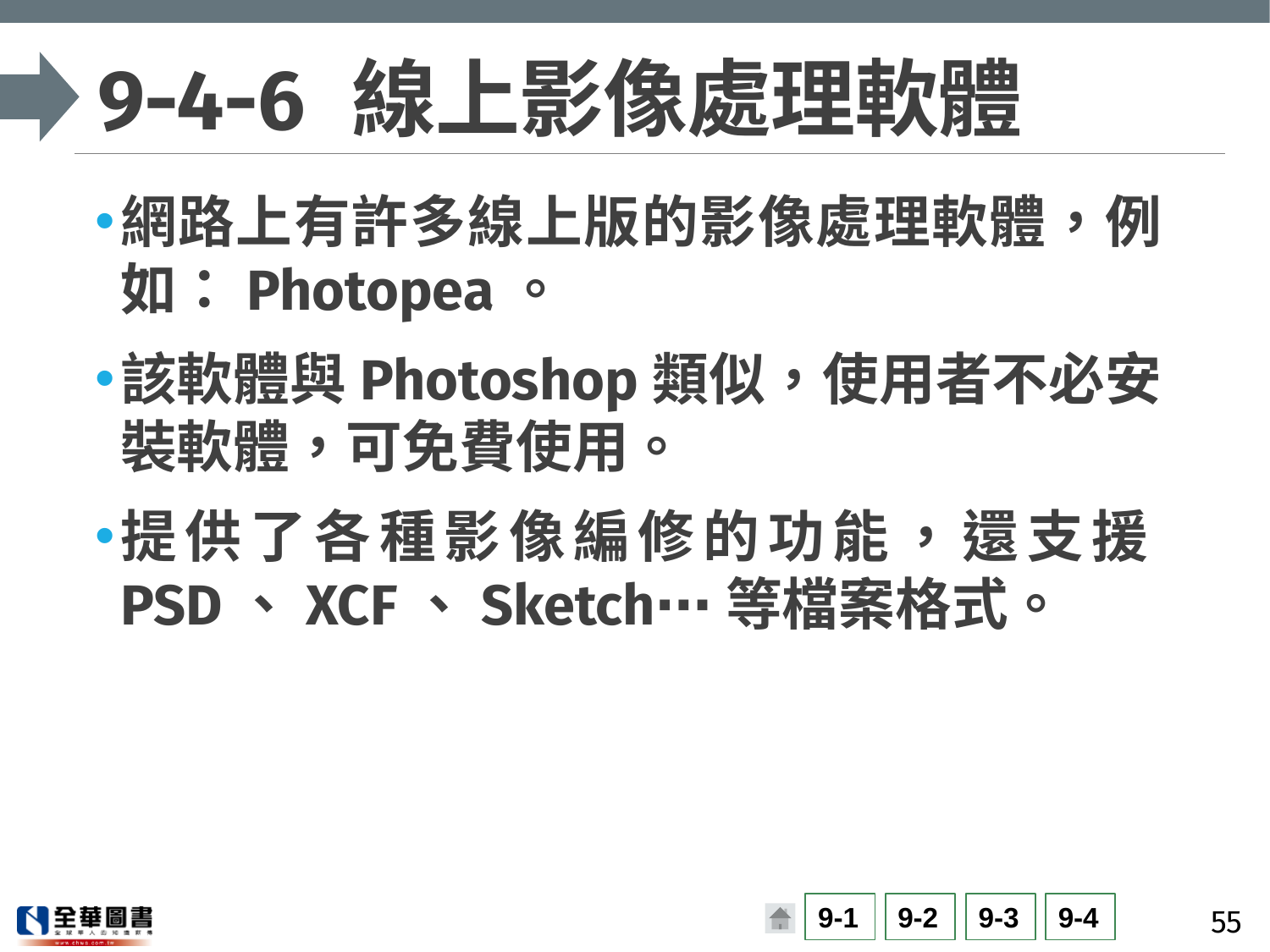

# 9-4-6	線上影像處理軟體
網路上有許多線上版的影像處理軟體，例如：Photopea。
該軟體與Photoshop類似，使用者不必安裝軟體，可免費使用。
提供了各種影像編修的功能，還支援PSD、XCF、Sketch⋯等檔案格式。
55